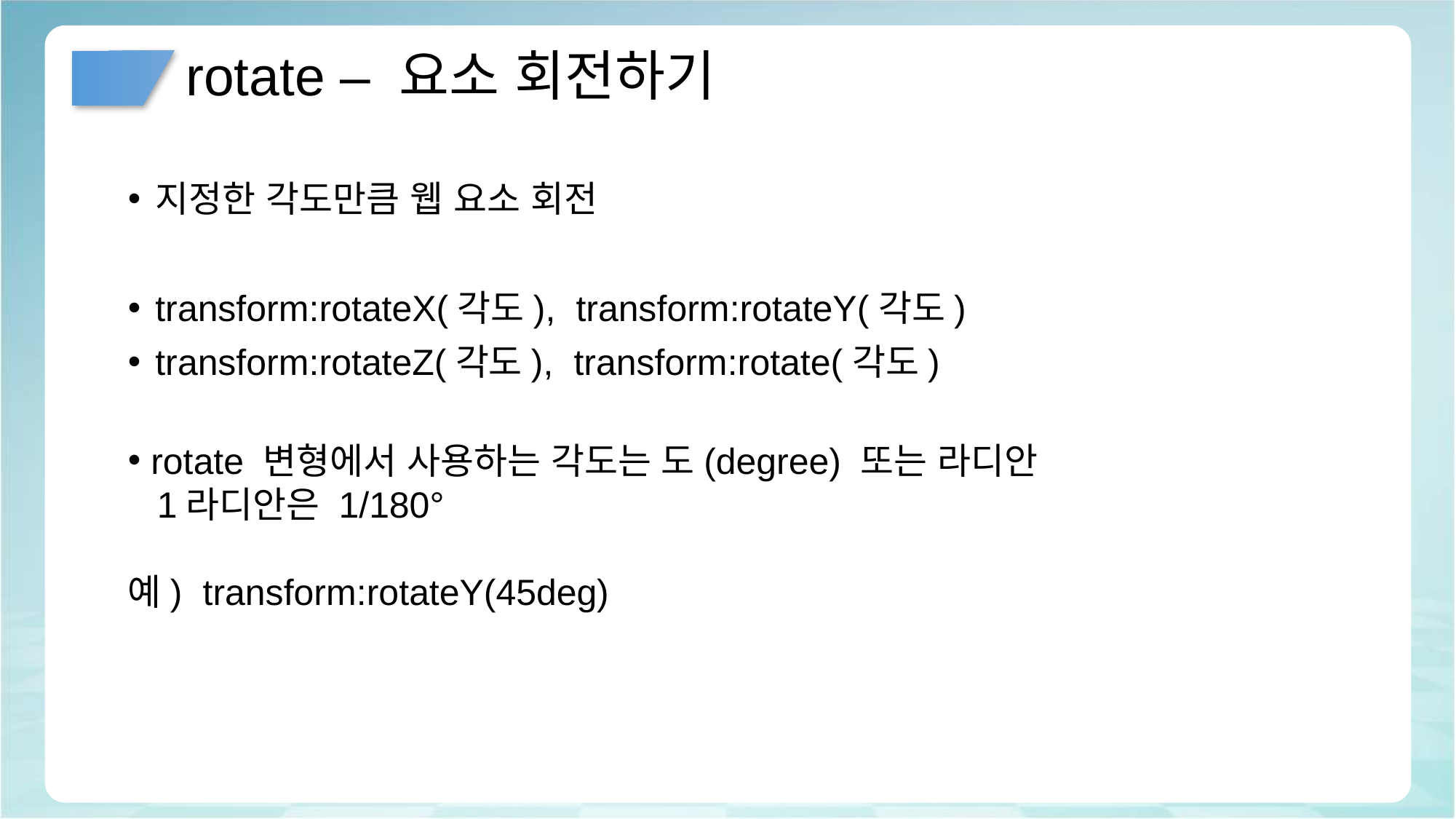

# rotate – 요소 회전하기
지정한 각도만큼 웹 요소 회전

transform:rotateX(각도),  transform:rotateY(각도)
transform:rotateZ(각도),  transform:rotate(각도)

 rotate 변형에서 사용하는 각도는 도(degree) 또는 라디안
  1라디안은 1/180°

예)  transform:rotateY(45deg)